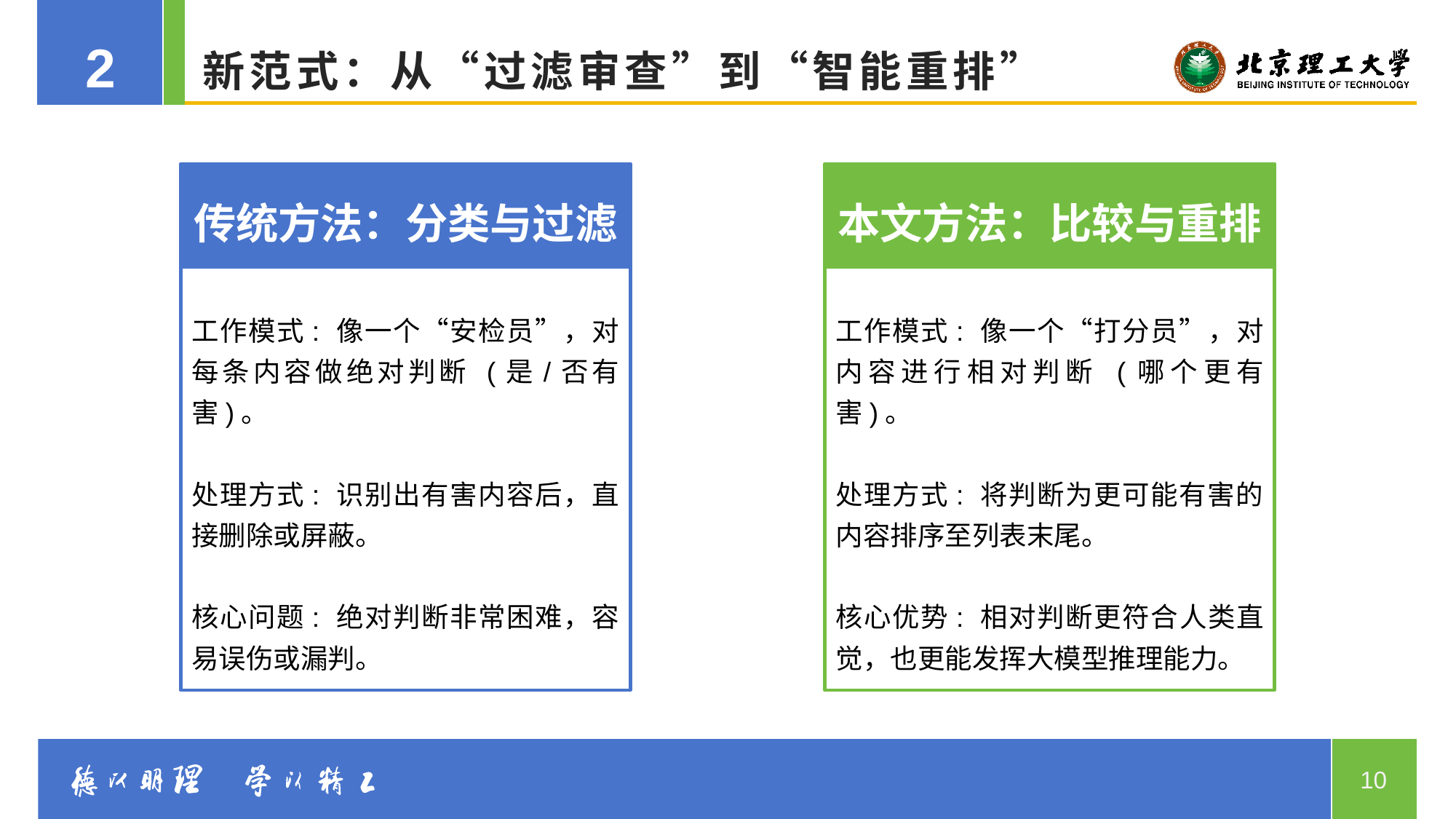

2
# 新范式：从“过滤审查”到“智能重排”
传统方法：分类与过滤
本文方法：比较与重排

工作模式: 像一个“打分员”，对内容进行相对判断 (哪个更有害)。

处理方式: 将判断为更可能有害的内容排序至列表末尾。

核心优势: 相对判断更符合人类直觉，也更能发挥大模型推理能力。

工作模式: 像一个“安检员”，对每条内容做绝对判断 (是/否有害)。

处理方式: 识别出有害内容后，直接删除或屏蔽。

核心问题: 绝对判断非常困难，容易误伤或漏判。